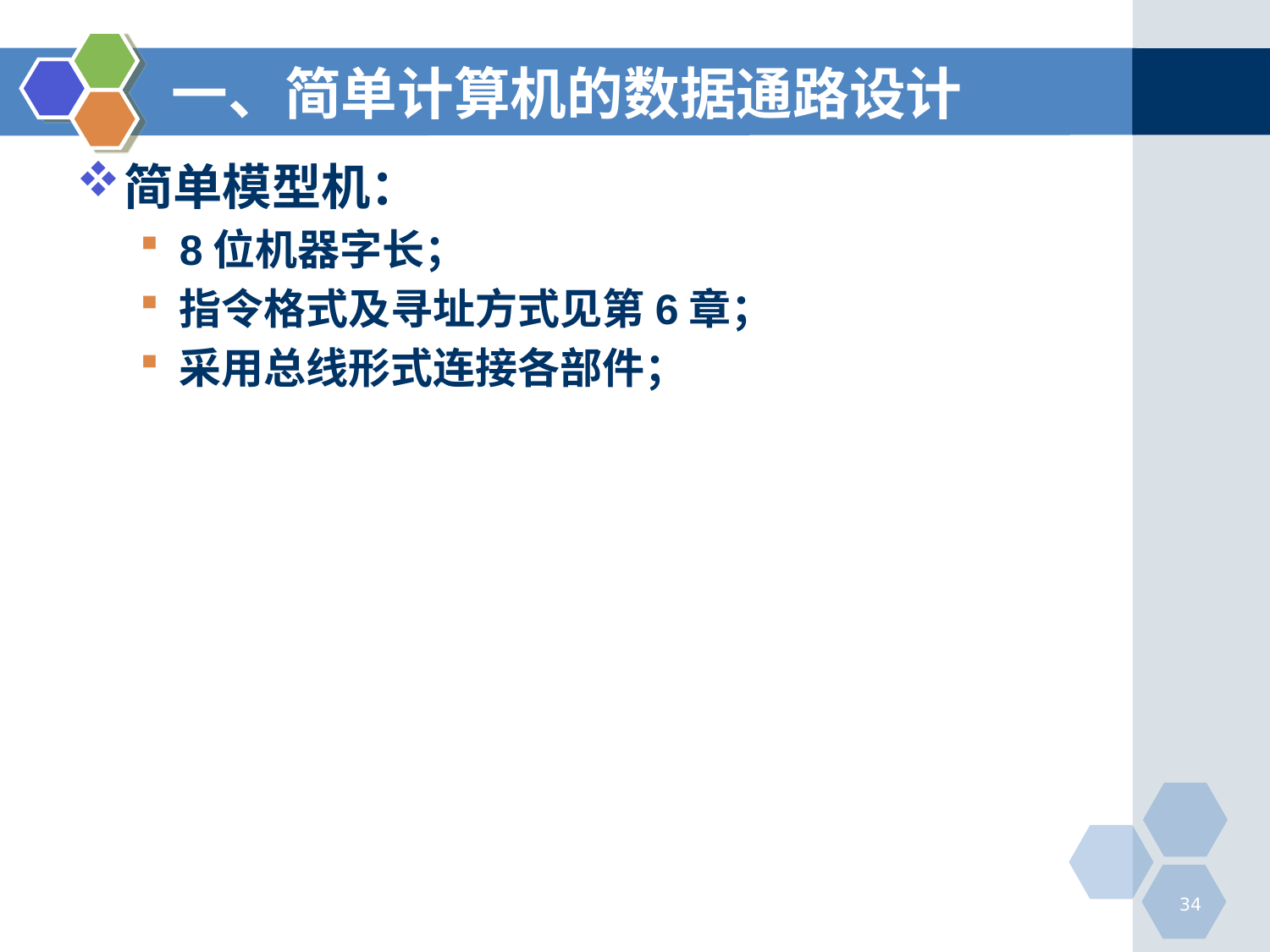

# 一、简单计算机的数据通路设计
简单模型机：
8位机器字长；
指令格式及寻址方式见第6章；
采用总线形式连接各部件；
34